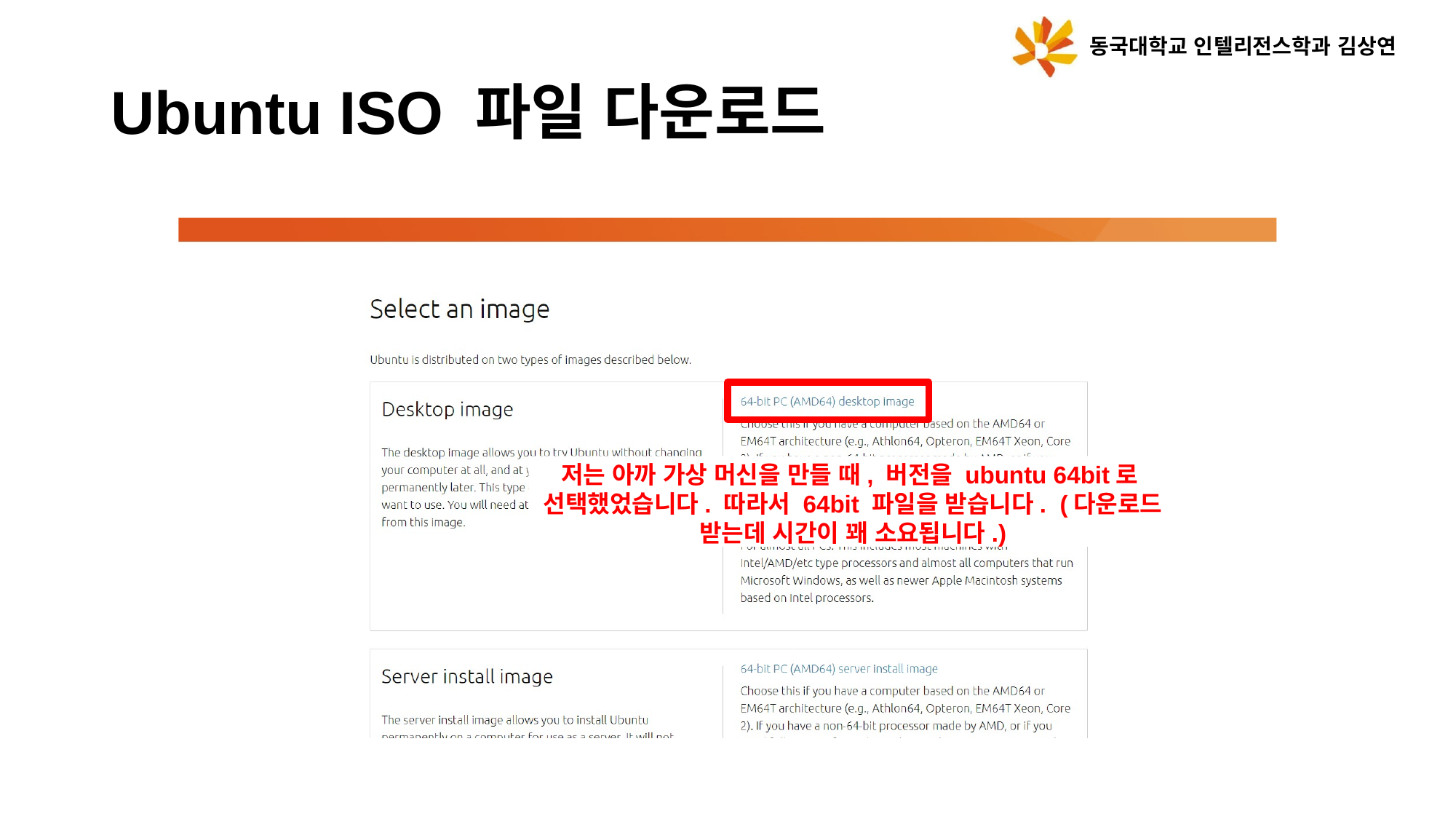

동국대학교 인텔리전스학과 김상연
# Ubuntu ISO 파일 다운로드

저는 아까 가상 머신을 만들 때, 버전을 ubuntu 64bit로  선택했었습니다. 따라서 64bit 파일을 받습니다.  (다운로드 받는데 시간이 꽤 소요됩니다.)